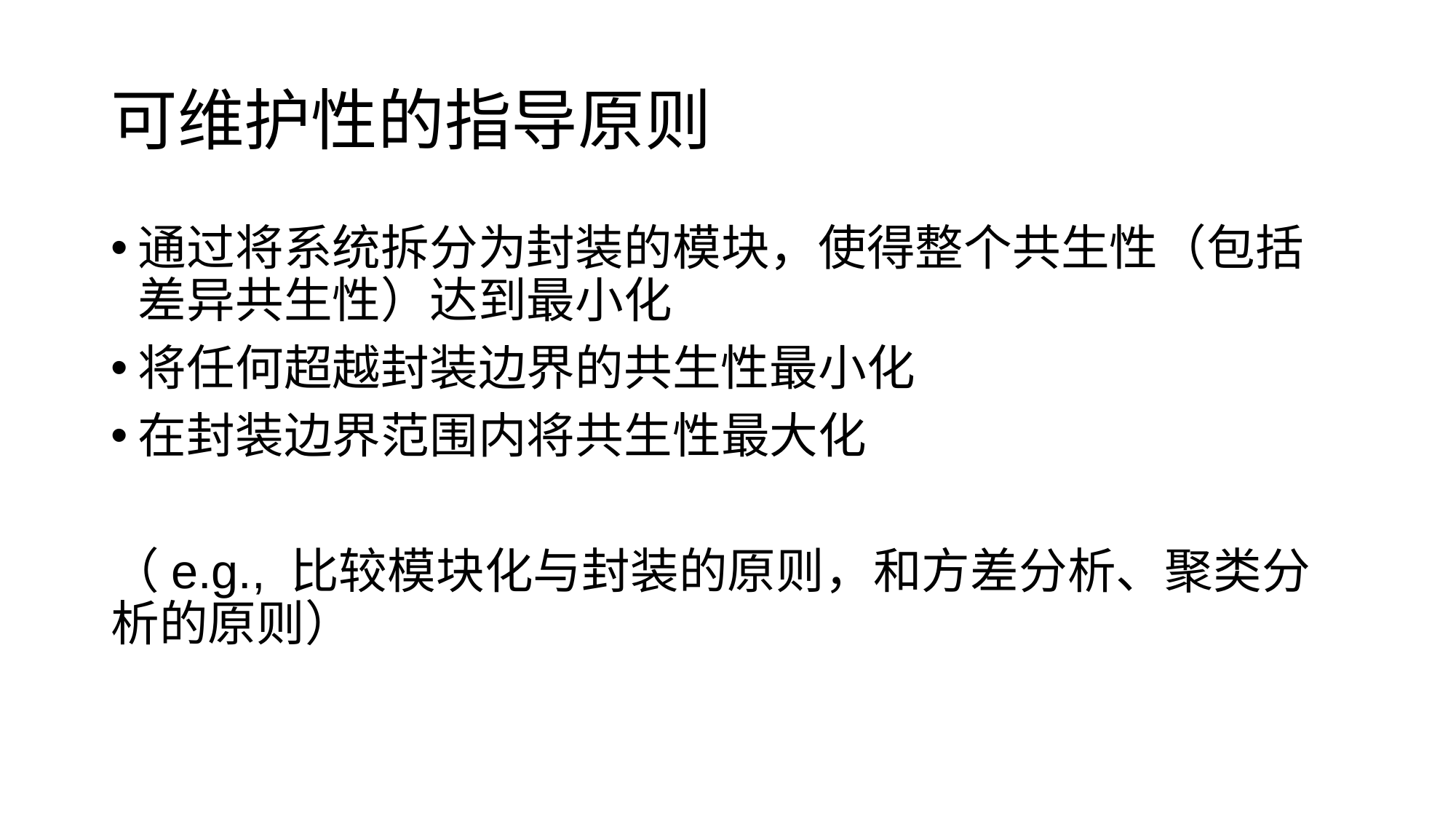

# 可维护性的指导原则
通过将系统拆分为封装的模块，使得整个共生性（包括差异共生性）达到最小化
将任何超越封装边界的共生性最小化
在封装边界范围内将共生性最大化

（e.g., 比较模块化与封装的原则，和方差分析、聚类分析的原则）